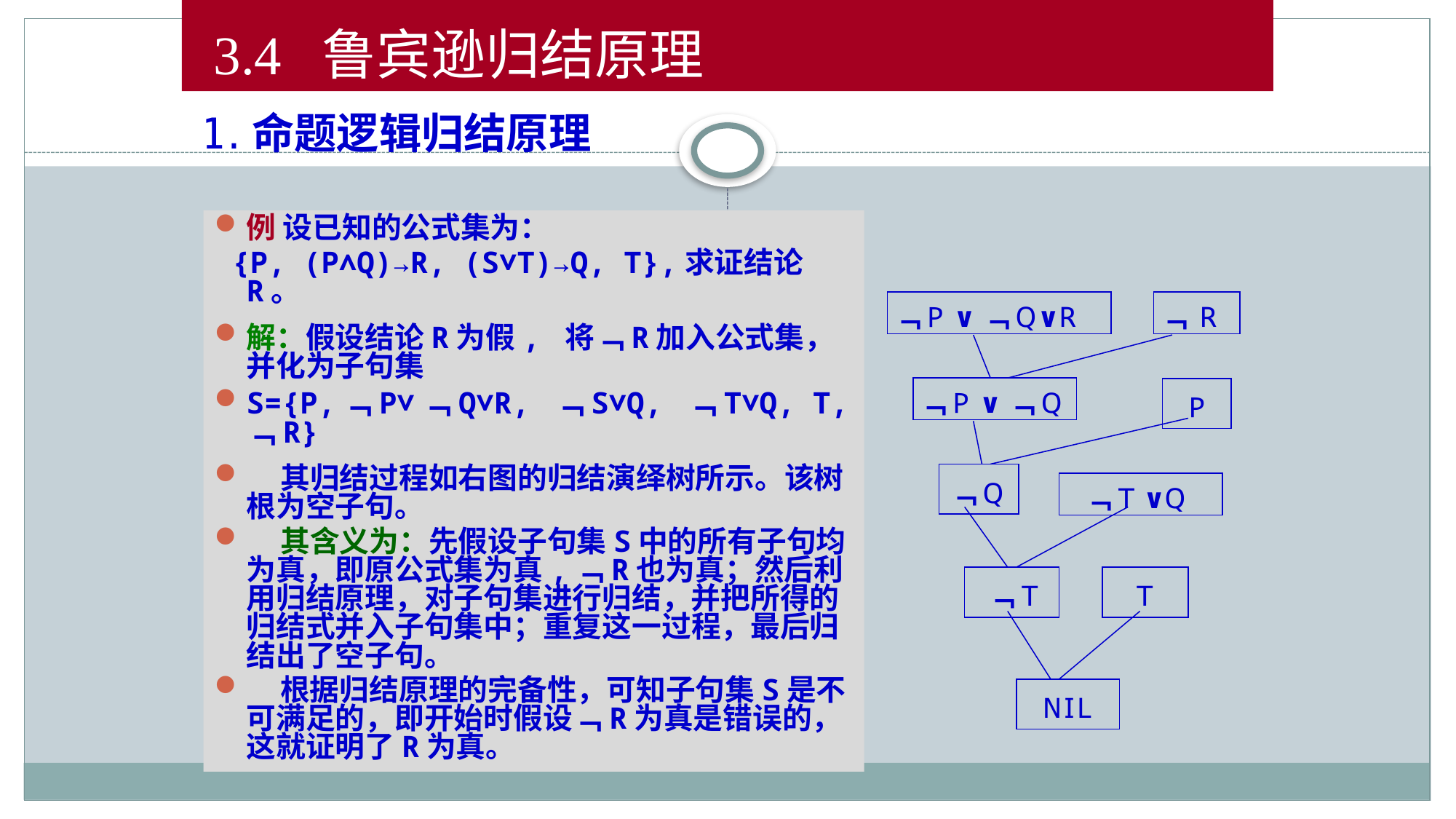

3.4  鲁宾逊归结原理
1.命题逻辑归结原理
例 设已知的公式集为：
 {P, (P∧Q)→R, (S∨T)→Q, T},求证结论R。
解：假设结论R为假, 将﹁R加入公式集，并化为子句集
S={P,﹁P∨﹁Q∨R, ﹁S∨Q, ﹁T∨Q, T, ﹁R}
    其归结过程如右图的归结演绎树所示。该树根为空子句。
    其含义为：先假设子句集S中的所有子句均为真，即原公式集为真,﹁R也为真；然后利用归结原理，对子句集进行归结，并把所得的归结式并入子句集中；重复这一过程，最后归结出了空子句。
    根据归结原理的完备性，可知子句集S是不可满足的，即开始时假设﹁R为真是错误的，这就证明了R为真。
﹁P ∨﹁Q∨R
﹁ R

﹁P ∨﹁Q
  P

﹁Q
  ﹁T ∨Q

 ﹁T
   T

  NIL